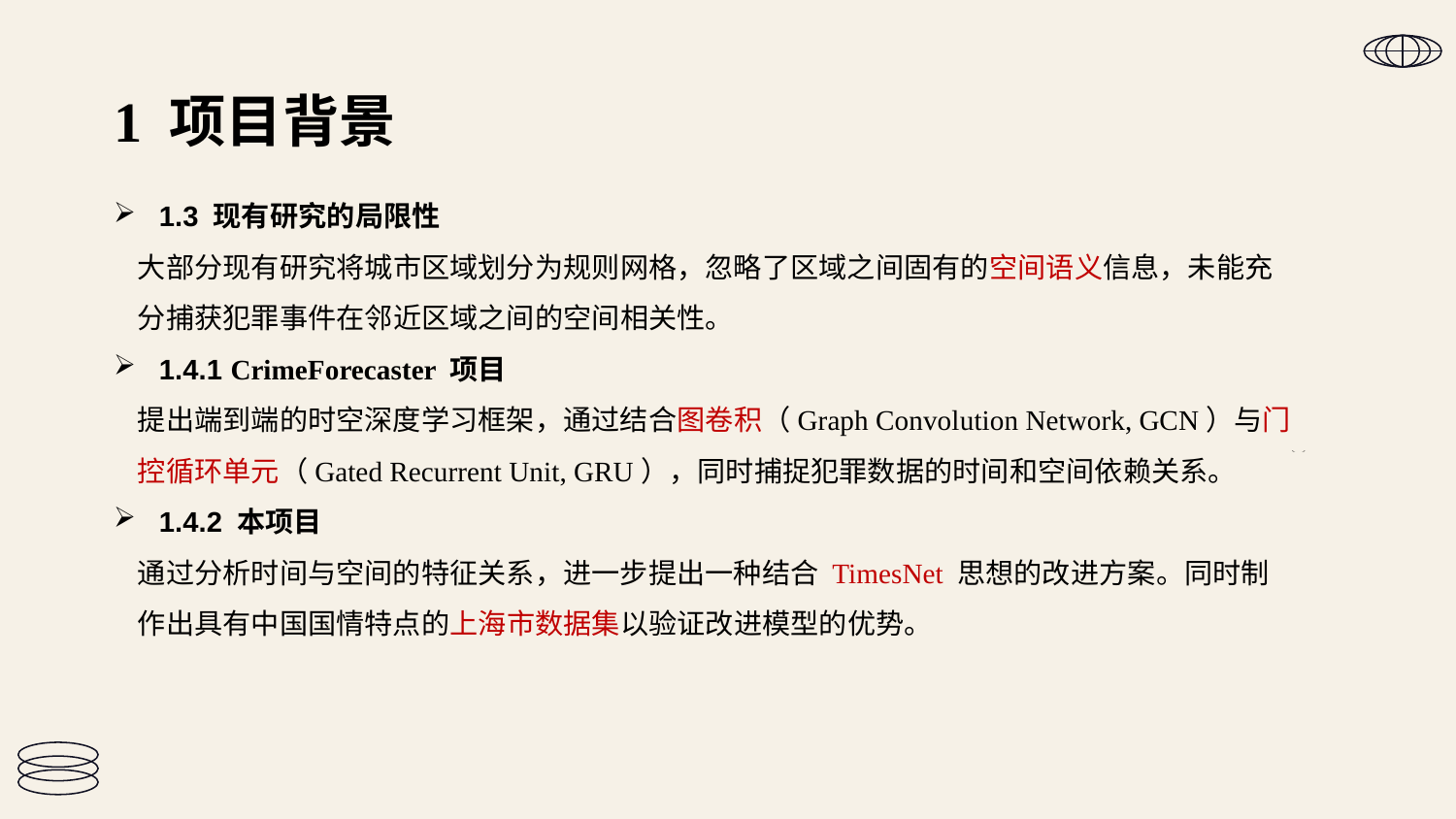

# 1 项目背景
1.3 现有研究的局限性
大部分现有研究将城市区域划分为规则网格，忽略了区域之间固有的空间语义信息，未能充分捕获犯罪事件在邻近区域之间的空间相关性。
1.4.1 CrimeForecaster 项目
提出端到端的时空深度学习框架，通过结合图卷积（Graph Convolution Network, GCN）与门控循环单元（Gated Recurrent Unit, GRU），同时捕捉犯罪数据的时间和空间依赖关系。
1.4.2 本项目
通过分析时间与空间的特征关系，进一步提出一种结合 TimesNet 思想的改进方案。同时制作出具有中国国情特点的上海市数据集以验证改进模型的优势。